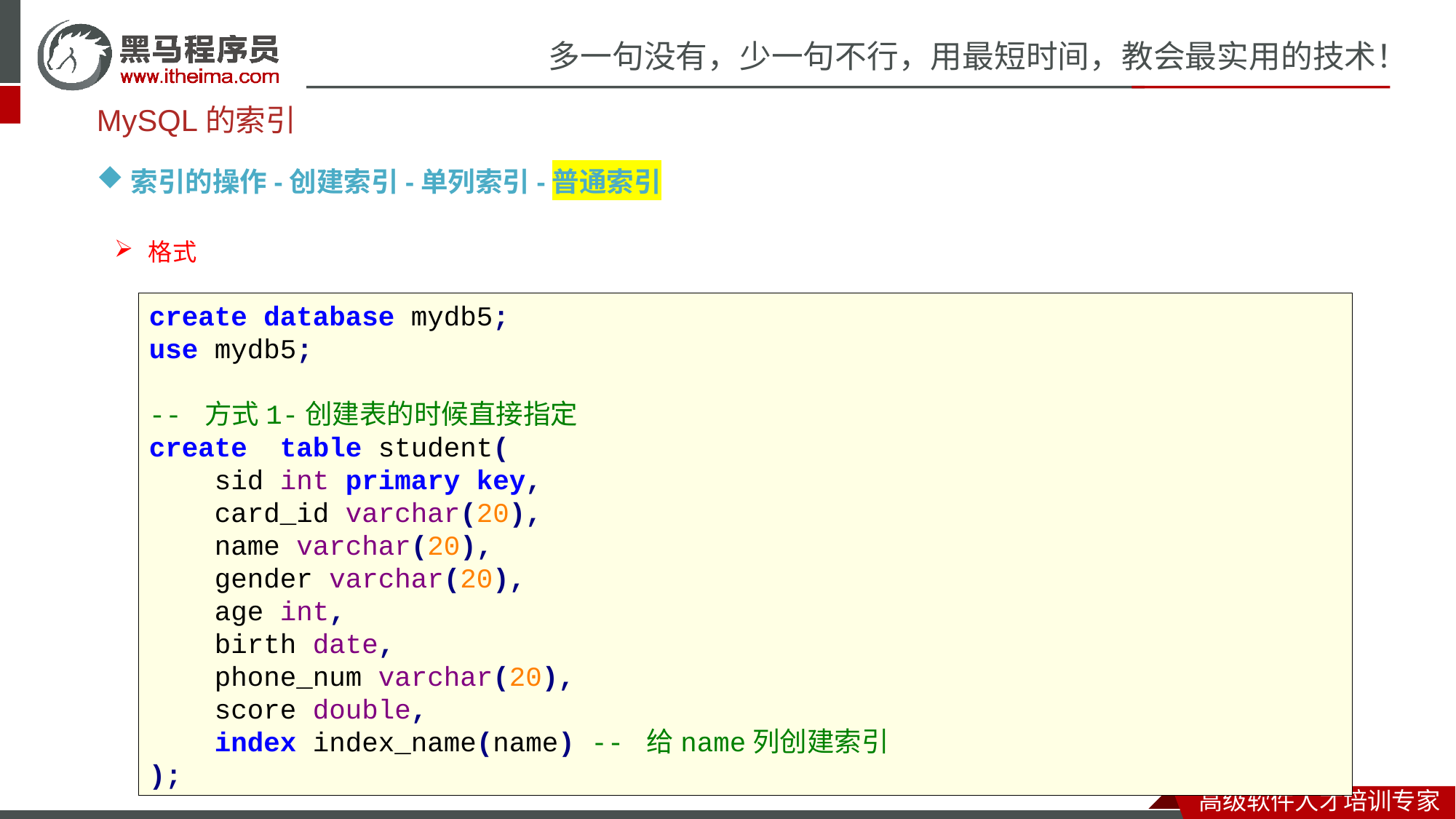

MySQL的索引
索引的操作-创建索引-单列索引-普通索引

格式
create database mydb5;
use mydb5;

-- 方式1-创建表的时候直接指定
create  table student(
    sid int primary key,
    card_id varchar(20),
    name varchar(20),
    gender varchar(20),
    age int,
    birth date,
    phone_num varchar(20),
    score double,
    index index_name(name) -- 给name列创建索引
);